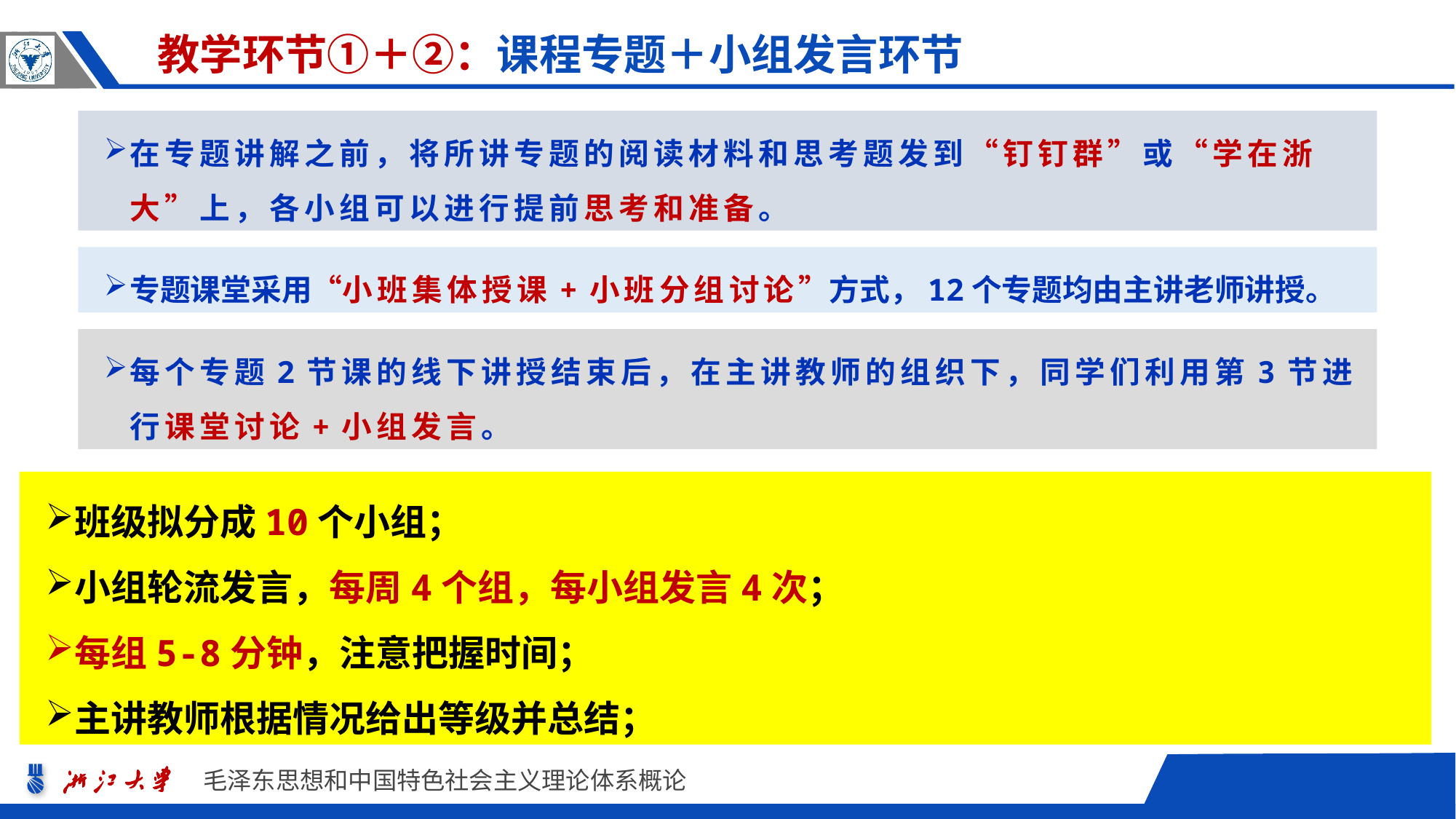

教学环节①＋②：课程专题＋小组发言环节
在专题讲解之前，将所讲专题的阅读材料和思考题发到“钉钉群”或“学在浙大”上，各小组可以进行提前思考和准备。
专题课堂采用“小班集体授课+小班分组讨论”方式，12个专题均由主讲老师讲授。
每个专题2节课的线下讲授结束后，在主讲教师的组织下，同学们利用第3节进行课堂讨论+小组发言。
班级拟分成10个小组；
小组轮流发言，每周4个组，每小组发言4次；
每组5-8分钟，注意把握时间；
主讲教师根据情况给出等级并总结；